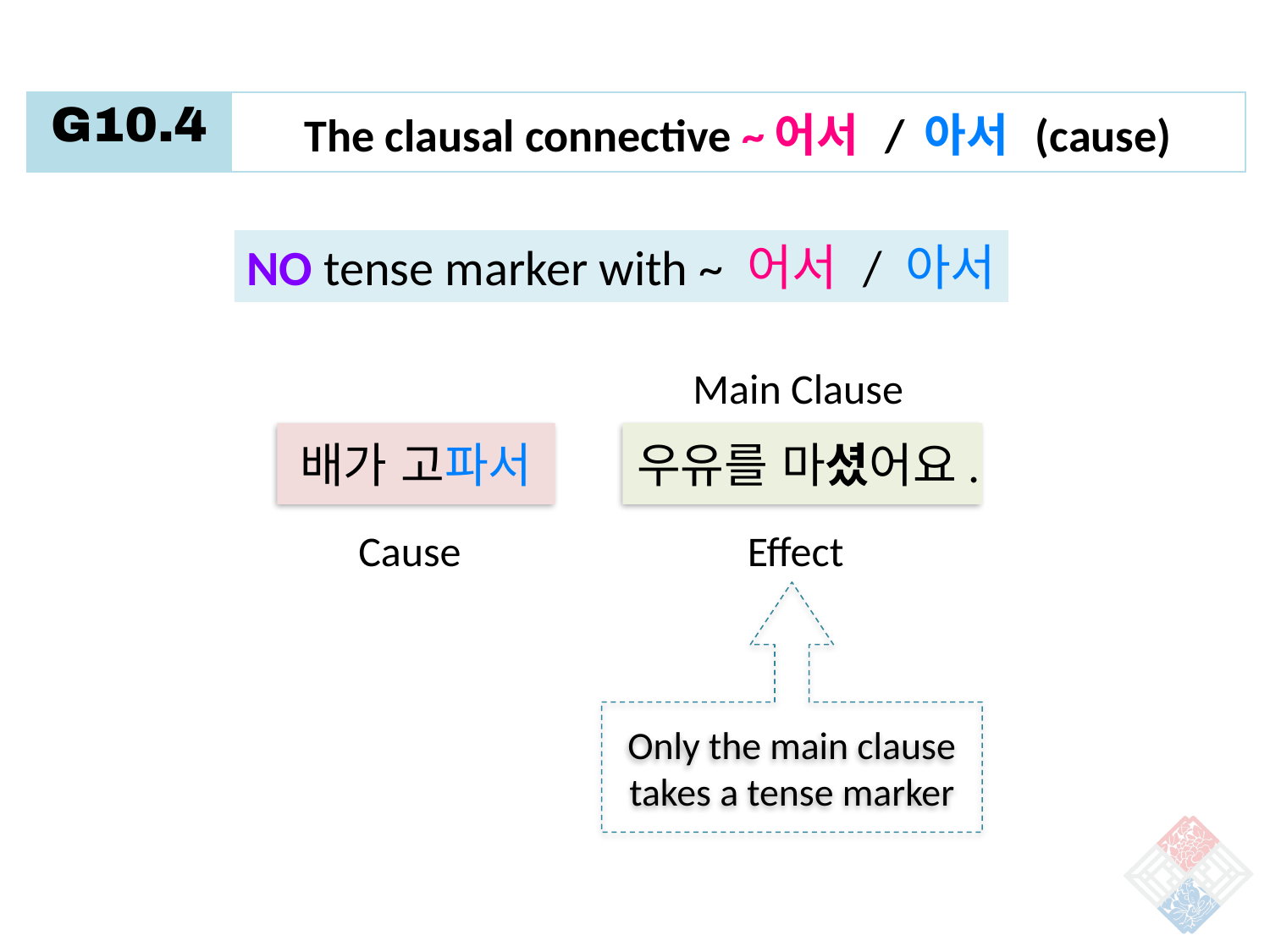

| G10.4 | The clausal connective ~어서 / 아서 (cause) |
| --- | --- |
NO tense marker with ~ 어서 / 아서
Main Clause
배가 고파서
우유를 마셨어요.
Cause
Effect
Only the main clause takes a tense marker